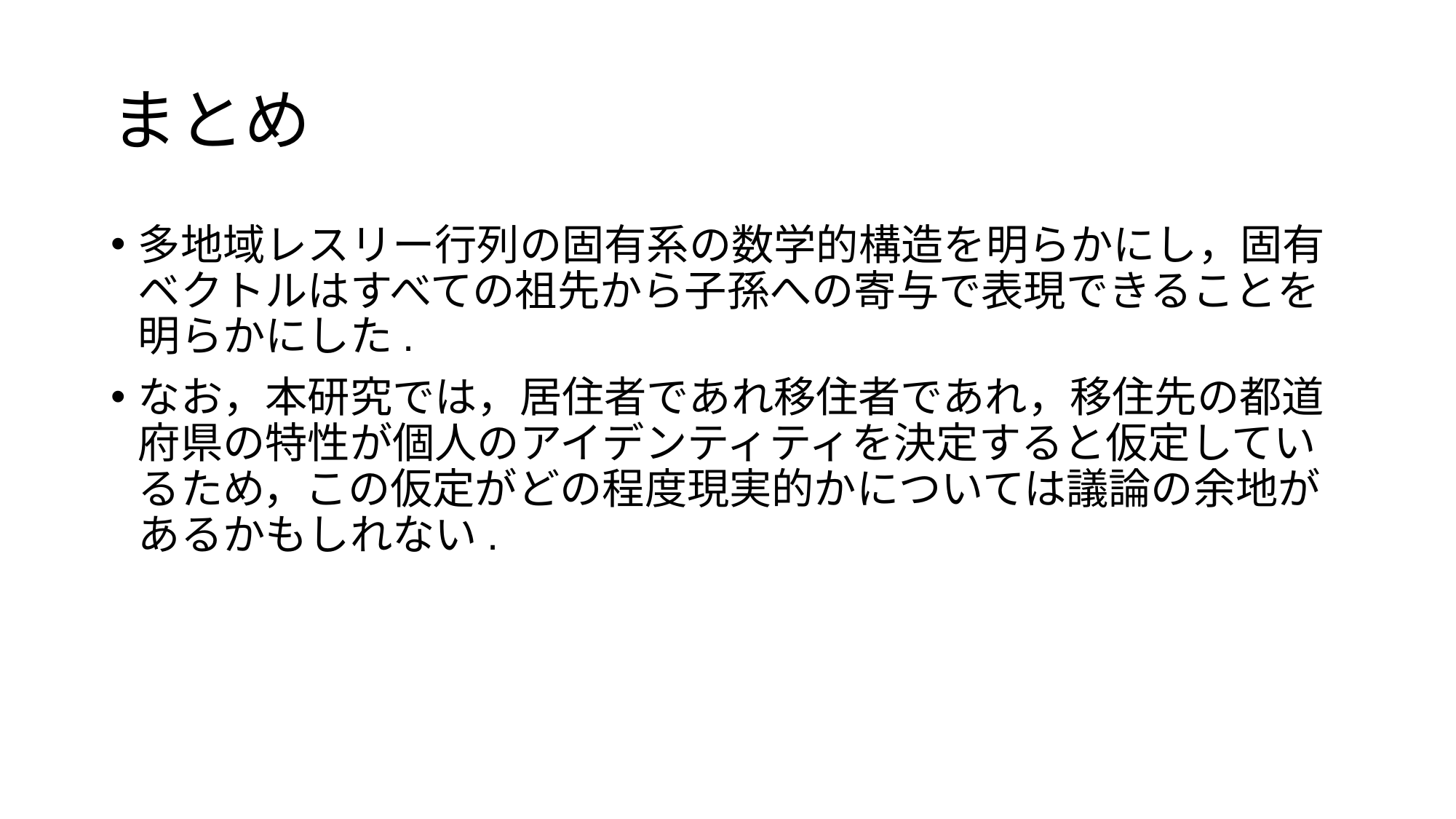

# まとめ
多地域レスリー行列の固有系の数学的構造を明らかにし，固有ベクトルはすべての祖先から子孫への寄与で表現できることを明らかにした.
なお，本研究では，居住者であれ移住者であれ，移住先の都道府県の特性が個人のアイデンティティを決定すると仮定しているため，この仮定がどの程度現実的かについては議論の余地があるかもしれない.